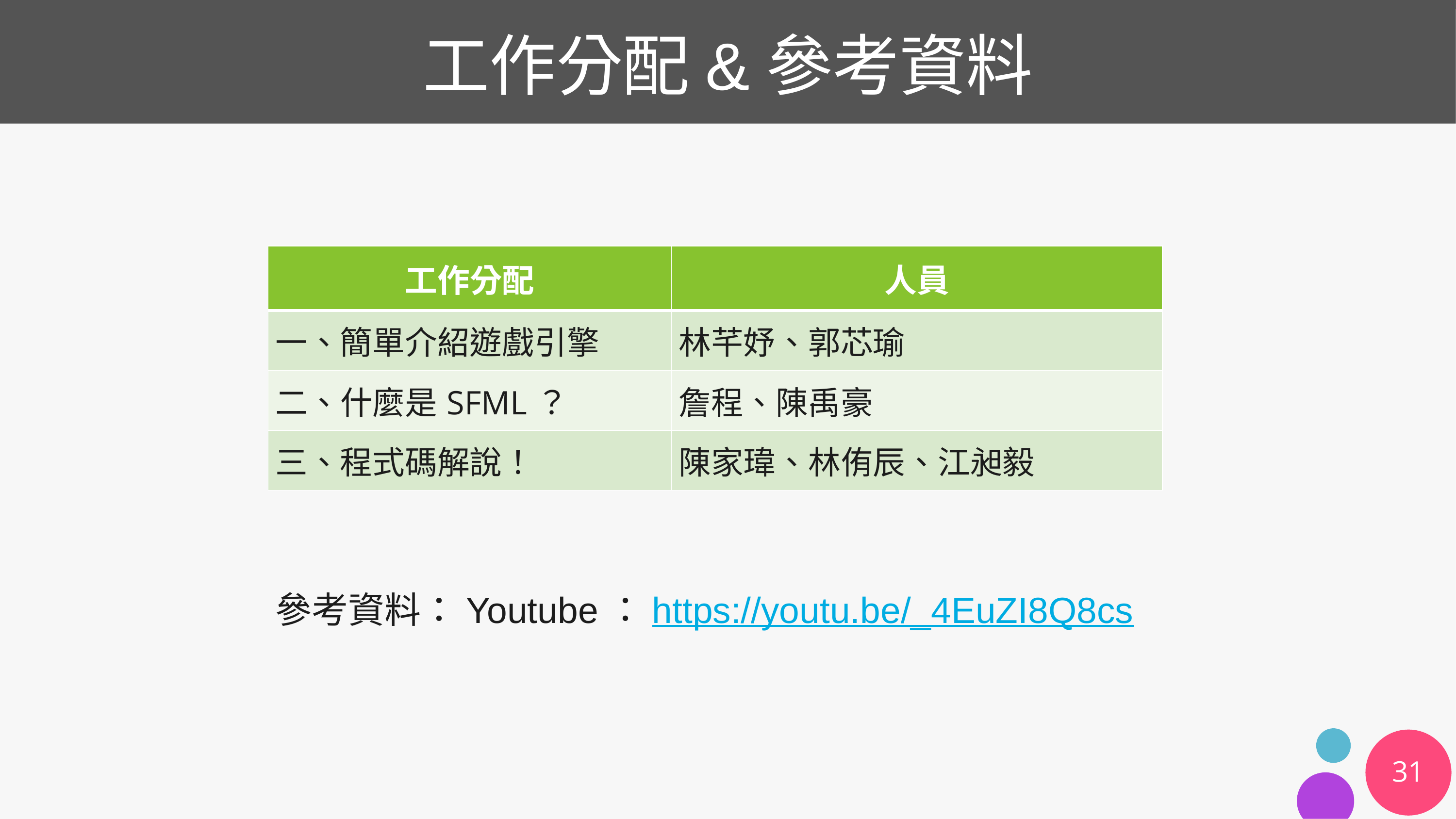

# 工作分配&參考資料
| 工作分配 | 人員 |
| --- | --- |
| 一、簡單介紹遊戲引擎 | 林芊妤、郭芯瑜 |
| 二、什麼是SFML？ | 詹程、陳禹豪 |
| 三、程式碼解說！ | 陳家瑋、林侑辰、江昶毅 |
參考資料：Youtube：https://youtu.be/_4EuZI8Q8cs
31